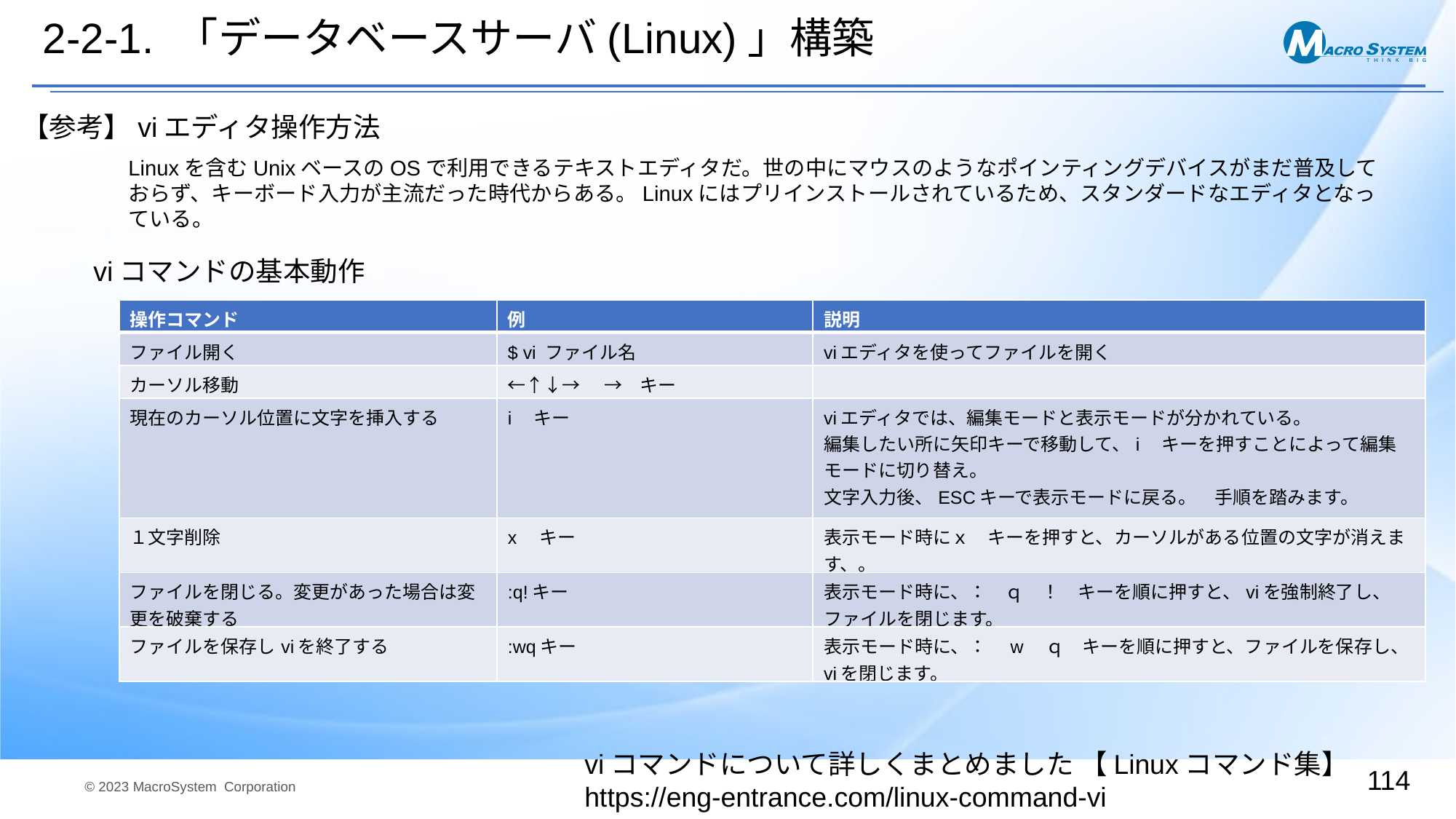

# 2-2-1. 「データベースサーバ(Linux)」構築
【参考】viエディタ操作方法
Linuxを含むUnixベースのOSで利用できるテキストエディタだ。世の中にマウスのようなポインティングデバイスがまだ普及しておらず、キーボード入力が主流だった時代からある。Linuxにはプリインストールされているため、スタンダードなエディタとなっている。
viコマンドの基本動作
| 操作コマンド | 例 | 説明 |
| --- | --- | --- |
| ファイル開く | $ vi ファイル名 | viエディタを使ってファイルを開く |
| カーソル移動 | ←↑↓→　→　キー |  |
| 現在のカーソル位置に文字を挿入する | i　キー | viエディタでは、編集モードと表示モードが分かれている。 編集したい所に矢印キーで移動して、i　キーを押すことによって編集モードに切り替え。 文字入力後、ESCキーで表示モードに戻る。　手順を踏みます。 |
| １文字削除 | x　キー | 表示モード時にｘ　キーを押すと、カーソルがある位置の文字が消えます、。 |
| ファイルを閉じる。変更があった場合は変更を破棄する | :q!キー | 表示モード時に、：　ｑ　！　キーを順に押すと、viを強制終了し、ファイルを閉じます。 |
| ファイルを保存しviを終了する | :wqキー | 表示モード時に、：　w　ｑ　キーを順に押すと、ファイルを保存し、viを閉じます。 |
viコマンドについて詳しくまとめました 【Linuxコマンド集】
https://eng-entrance.com/linux-command-vi